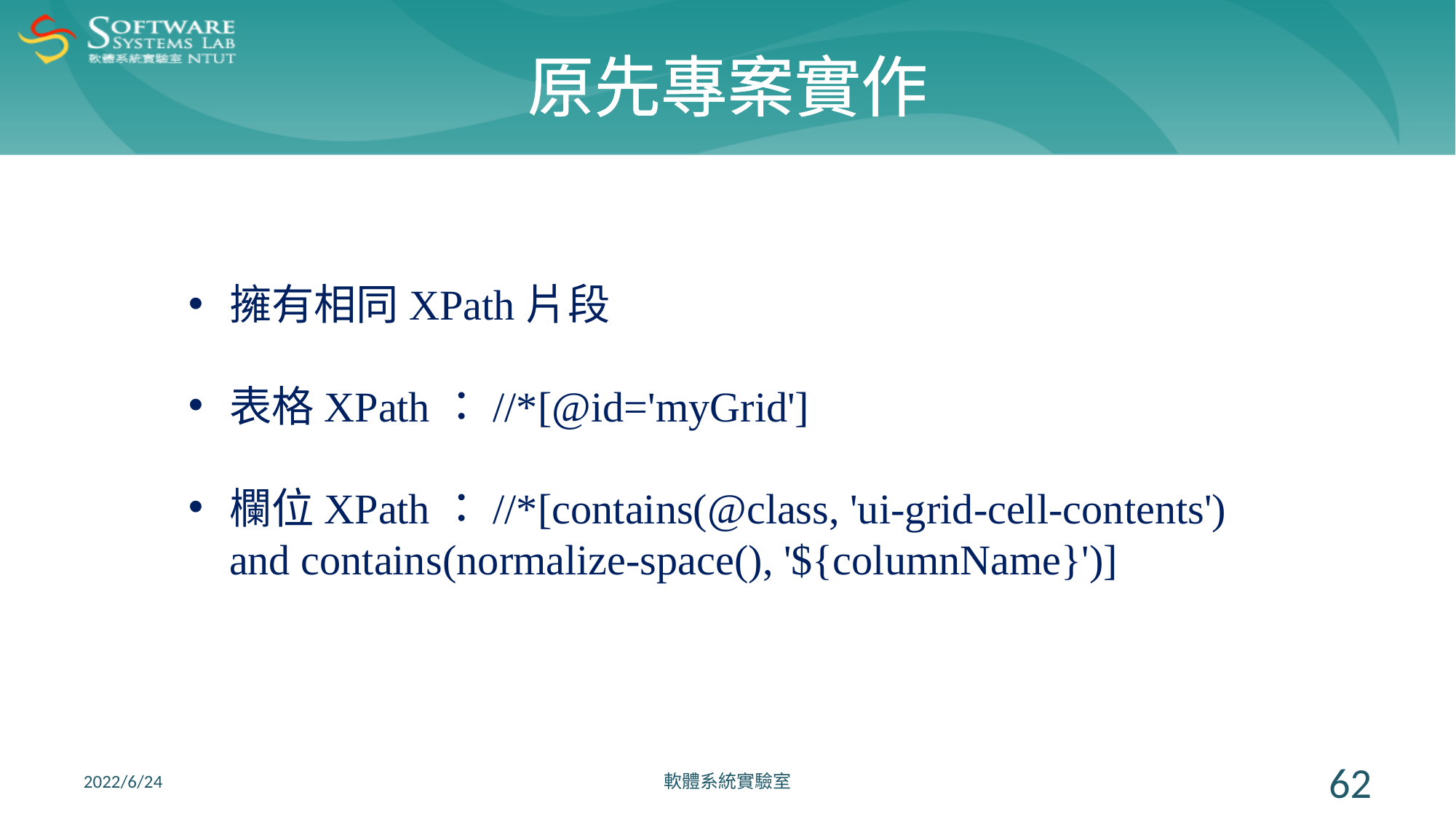

# 原先專案實作
擁有相同XPath片段

表格XPath：//*[@id='myGrid']

欄位XPath：//*[contains(@class, 'ui-grid-cell-contents') and contains(normalize-space(), '${columnName}')]
2022/6/24
軟體系統實驗室
62